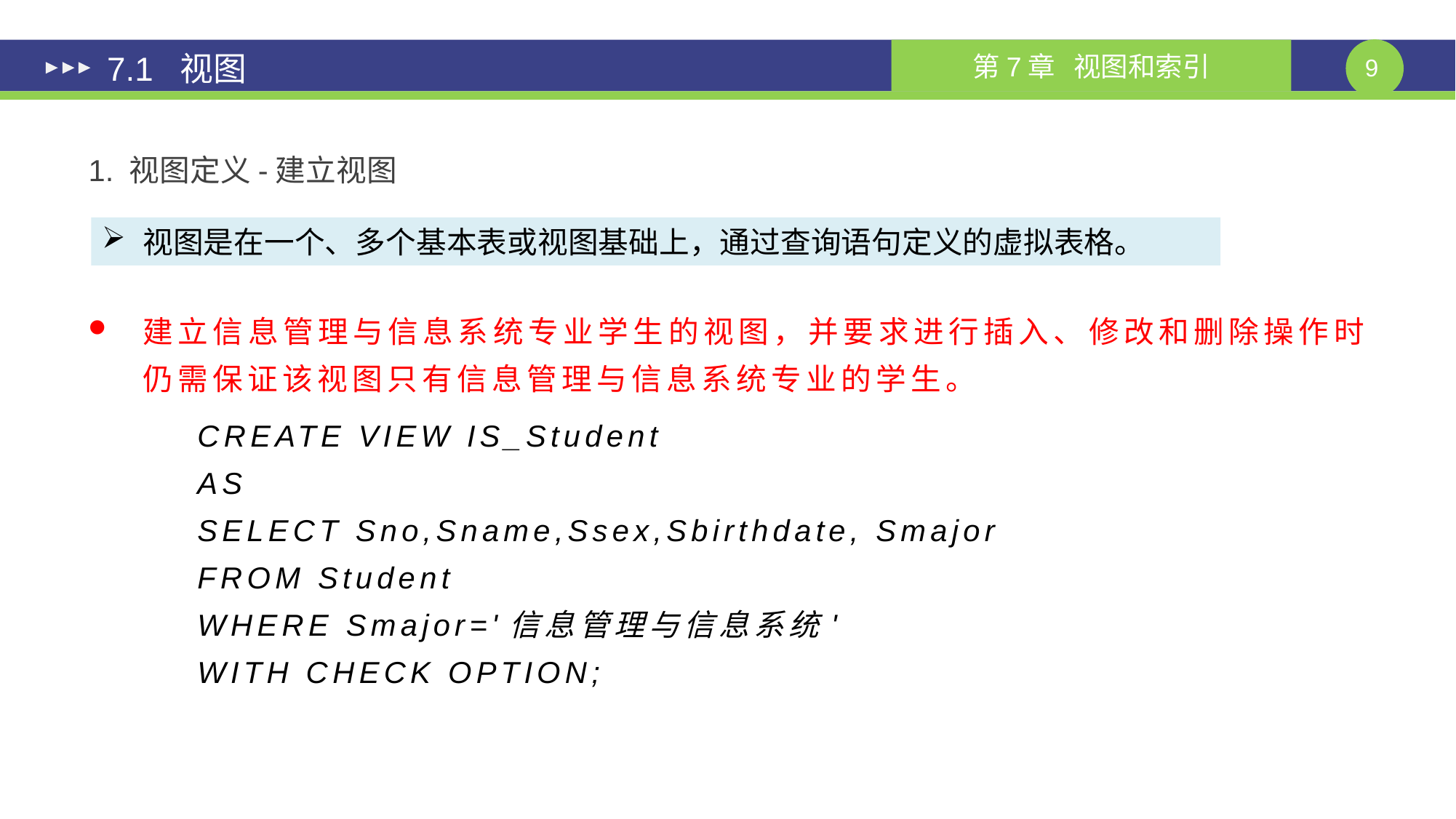

# 7.1  视图
1. 视图定义-建立视图
视图是在一个、多个基本表或视图基础上，通过查询语句定义的虚拟表格。
建立信息管理与信息系统专业学生的视图，并要求进行插入、修改和删除操作时仍需保证该视图只有信息管理与信息系统专业的学生。
	CREATE VIEW IS_Student
	AS
	SELECT Sno,Sname,Ssex,Sbirthdate, Smajor
	FROM Student
	WHERE Smajor='信息管理与信息系统'
	WITH CHECK OPTION;